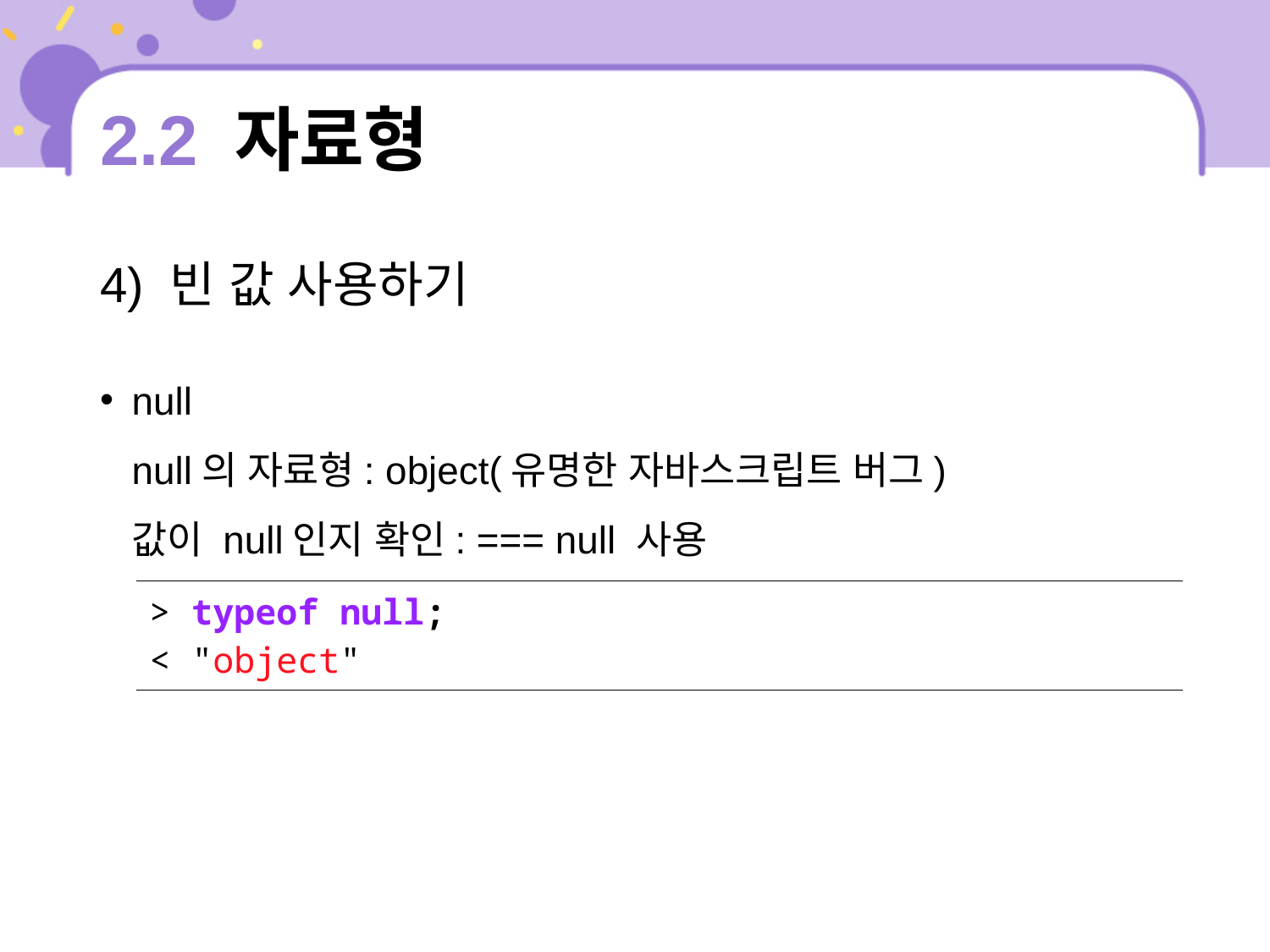

# 2.2 자료형
4) 빈 값 사용하기
null
null의 자료형: object(유명한 자바스크립트 버그)
값이 null인지 확인: === null 사용

| > typeof null; < "object" |
| --- |